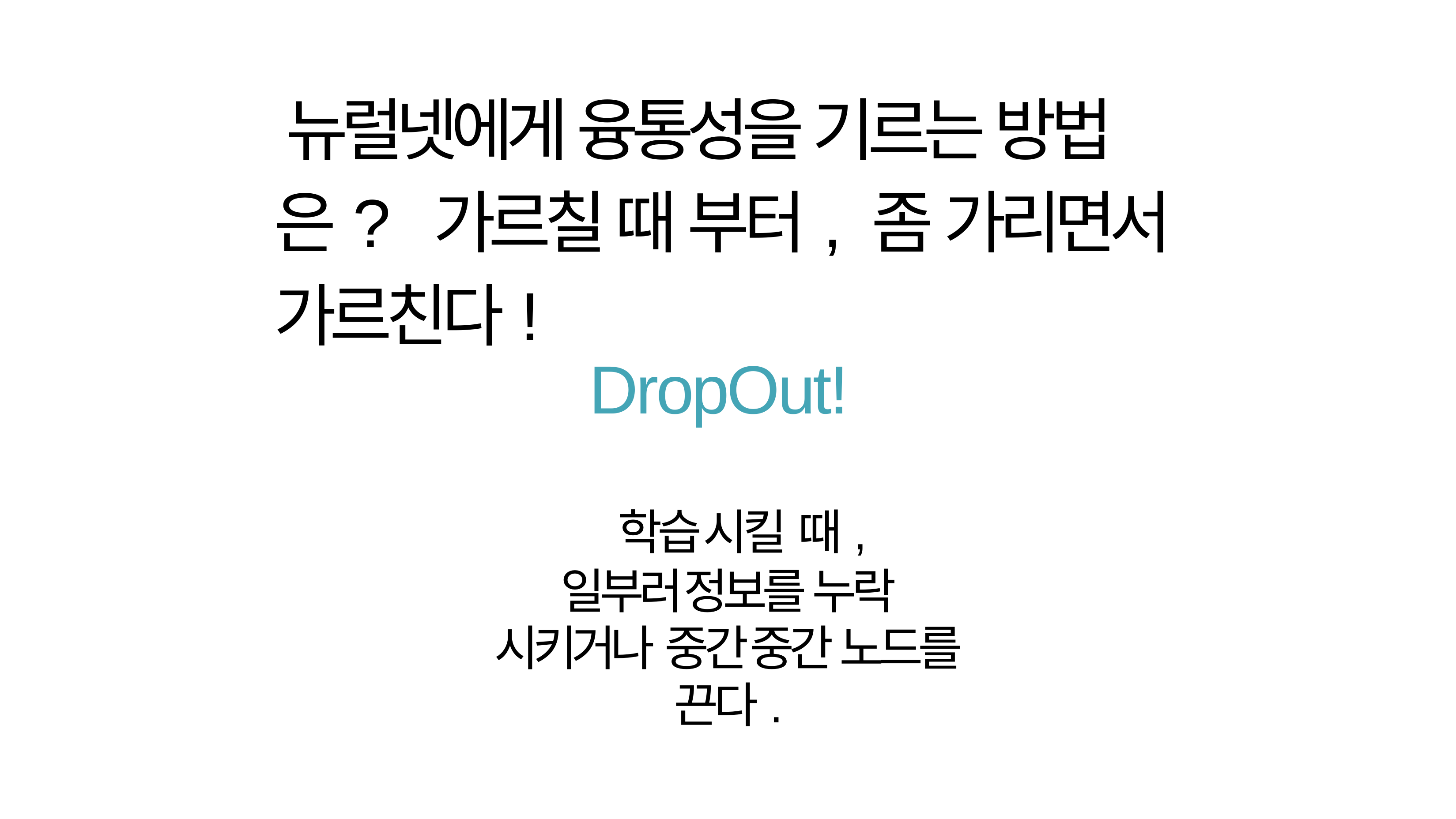

# 뉴럴넷에게 융통성을 기르는 방법은?  가르칠 때 부터, 좀 가리면서 가르친다!
DropOut!

학습 시킬 때,
일부러 정보를 누락 시키거나  중간 중간 노드를 끈다.